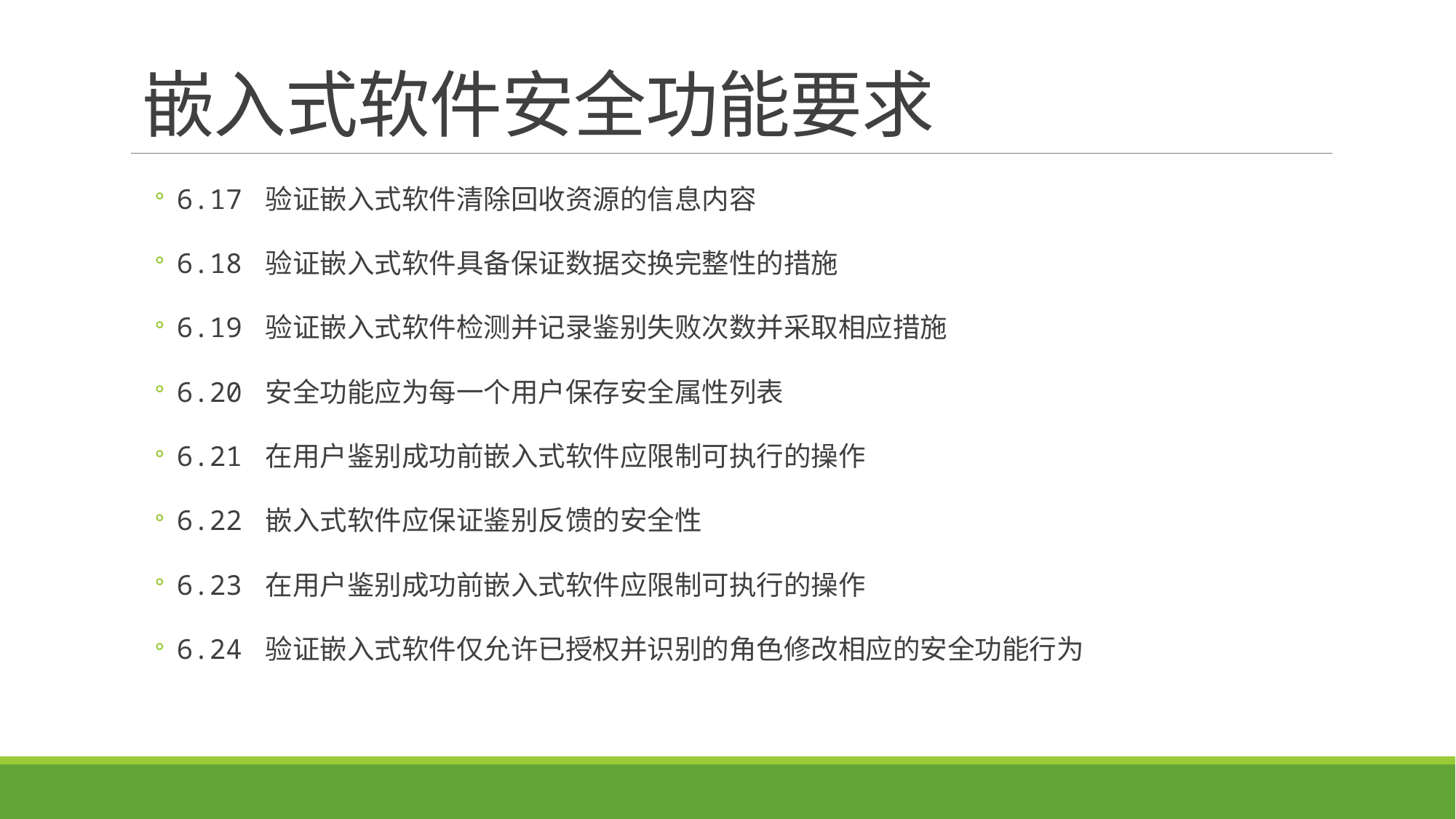

# 嵌入式软件安全功能要求
6.17 验证嵌入式软件清除回收资源的信息内容
6.18 验证嵌入式软件具备保证数据交换完整性的措施
6.19 验证嵌入式软件检测并记录鉴别失败次数并采取相应措施
6.20 安全功能应为每一个用户保存安全属性列表
6.21 在用户鉴别成功前嵌入式软件应限制可执行的操作
6.22 嵌入式软件应保证鉴别反馈的安全性
6.23 在用户鉴别成功前嵌入式软件应限制可执行的操作
6.24 验证嵌入式软件仅允许已授权并识别的角色修改相应的安全功能行为